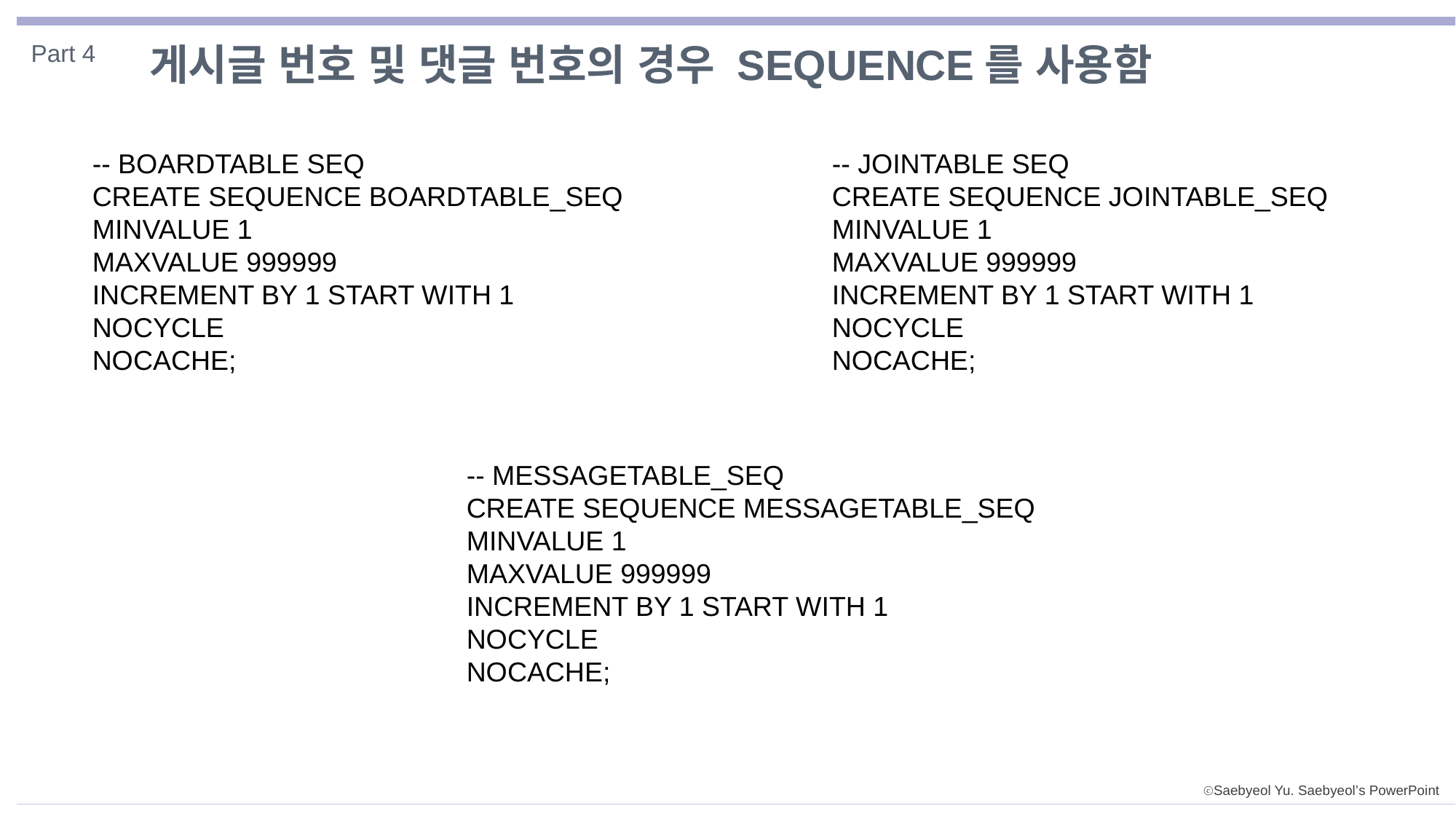

게시글 번호 및 댓글 번호의 경우 SEQUENCE를 사용함
Part 4
-- JOINTABLE SEQ
CREATE SEQUENCE JOINTABLE_SEQ
MINVALUE 1
MAXVALUE 999999
INCREMENT BY 1 START WITH 1
NOCYCLE
NOCACHE;
-- BOARDTABLE SEQ
CREATE SEQUENCE BOARDTABLE_SEQ
MINVALUE 1
MAXVALUE 999999
INCREMENT BY 1 START WITH 1
NOCYCLE
NOCACHE;
-- MESSAGETABLE_SEQ
CREATE SEQUENCE MESSAGETABLE_SEQ
MINVALUE 1
MAXVALUE 999999
INCREMENT BY 1 START WITH 1
NOCYCLE
NOCACHE;
ⓒSaebyeol Yu. Saebyeol’s PowerPoint